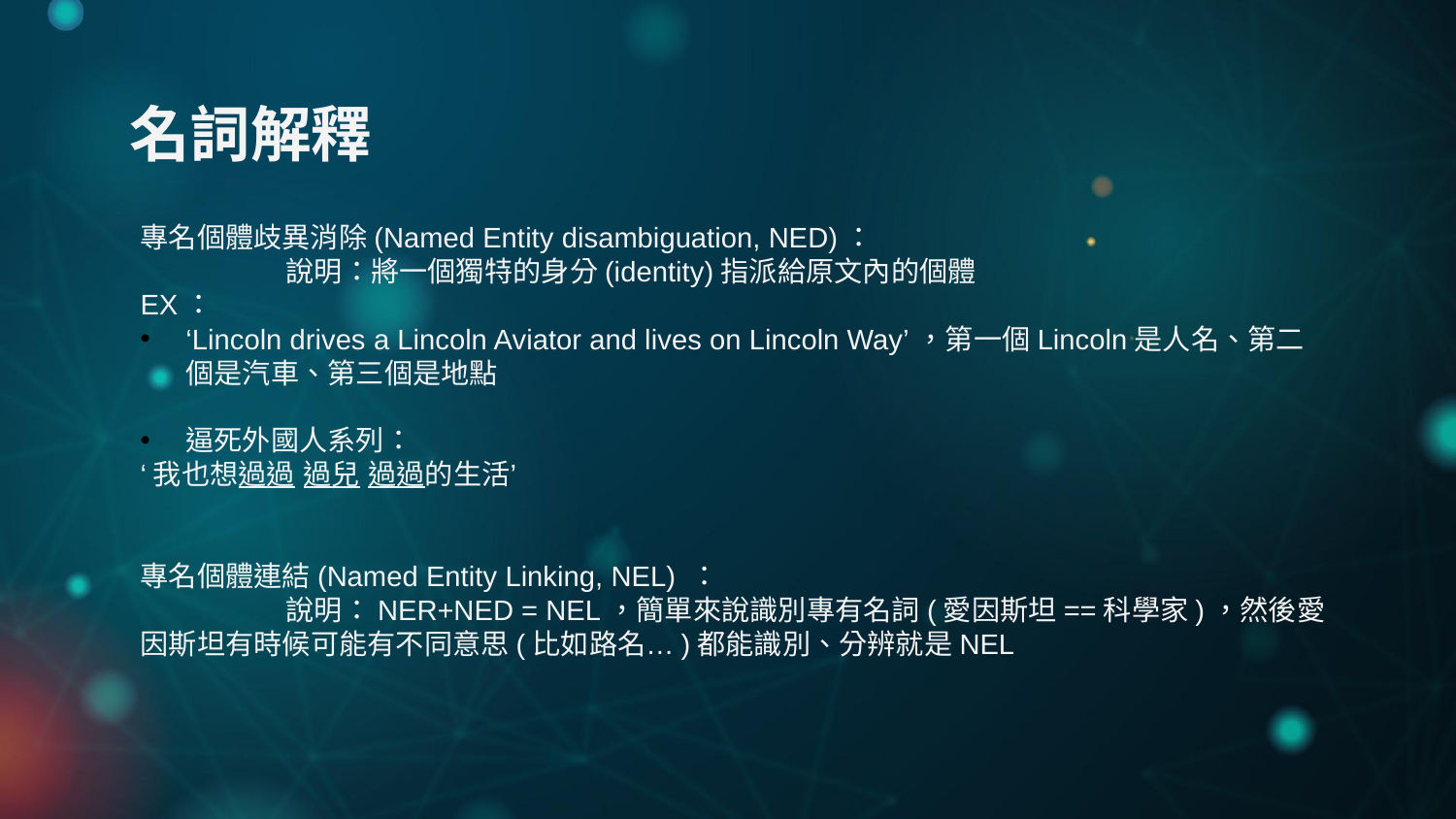

# 名詞解釋

專名個體歧異消除(Named Entity disambiguation, NED)：
	說明：將一個獨特的身分(identity)指派給原文內的個體
EX：
‘Lincoln drives a Lincoln Aviator and lives on Lincoln Way’，第一個Lincoln是人名、第二個是汽車、第三個是地點

逼死外國人系列：
‘我也想過過 過兒 過過的生活’

專名個體連結(Named Entity Linking, NEL) ：
	說明：NER+NED = NEL，簡單來說識別專有名詞(愛因斯坦==科學家)，然後愛因斯坦有時候可能有不同意思(比如路名…)都能識別、分辨就是NEL